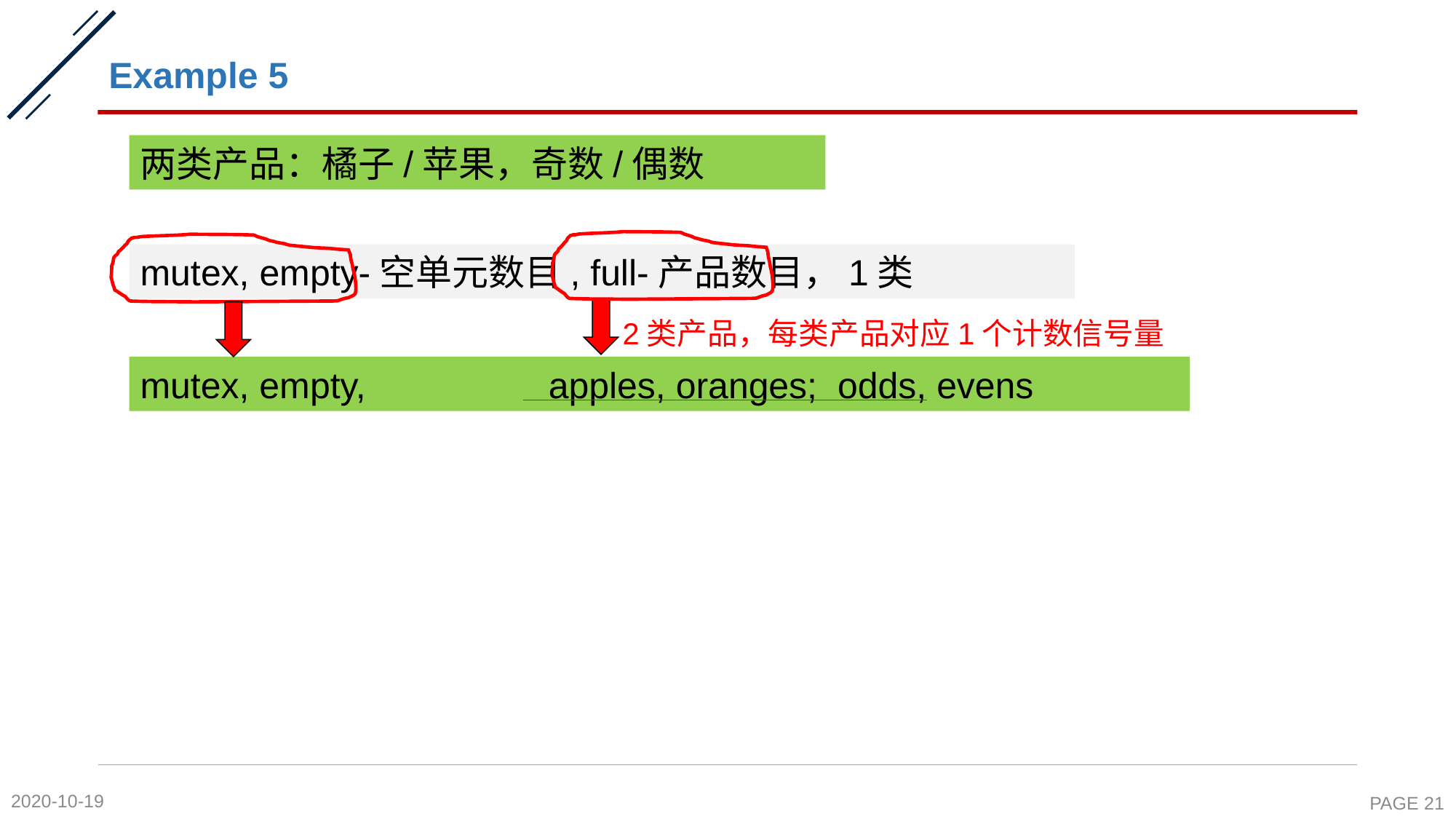

# Example 5
两类产品：橘子/苹果，奇数/偶数

mutex, empty-空单元数目, full-产品数目，1类

2类产品，每类产品对应1个计数信号量
mutex, empty,                  apples, oranges;  odds, evens
2020-10-19
PAGE 21